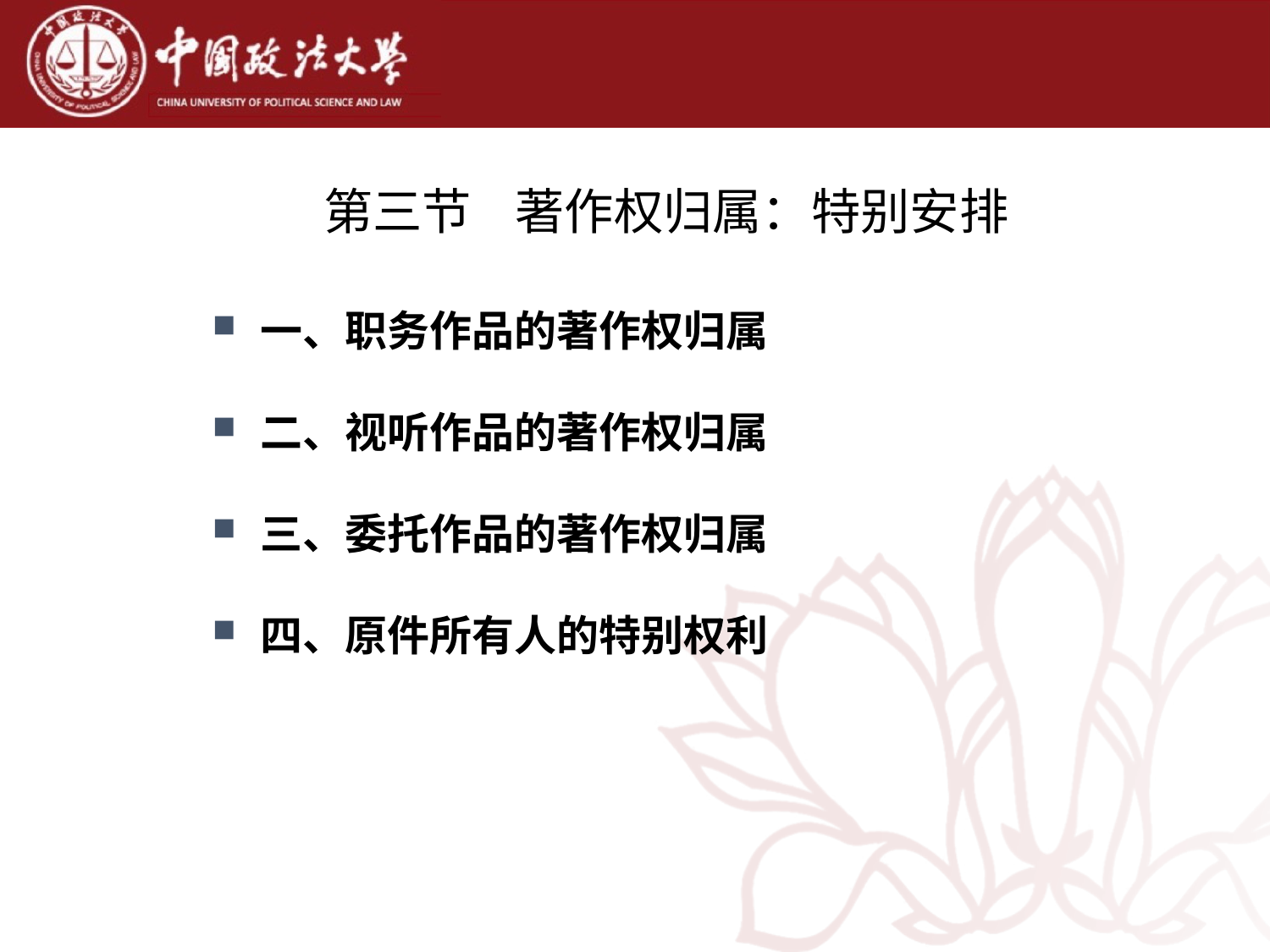

# 第三节    著作权归属：特别安排
一、职务作品的著作权归属
二、视听作品的著作权归属
三、委托作品的著作权归属
四、原件所有人的特别权利